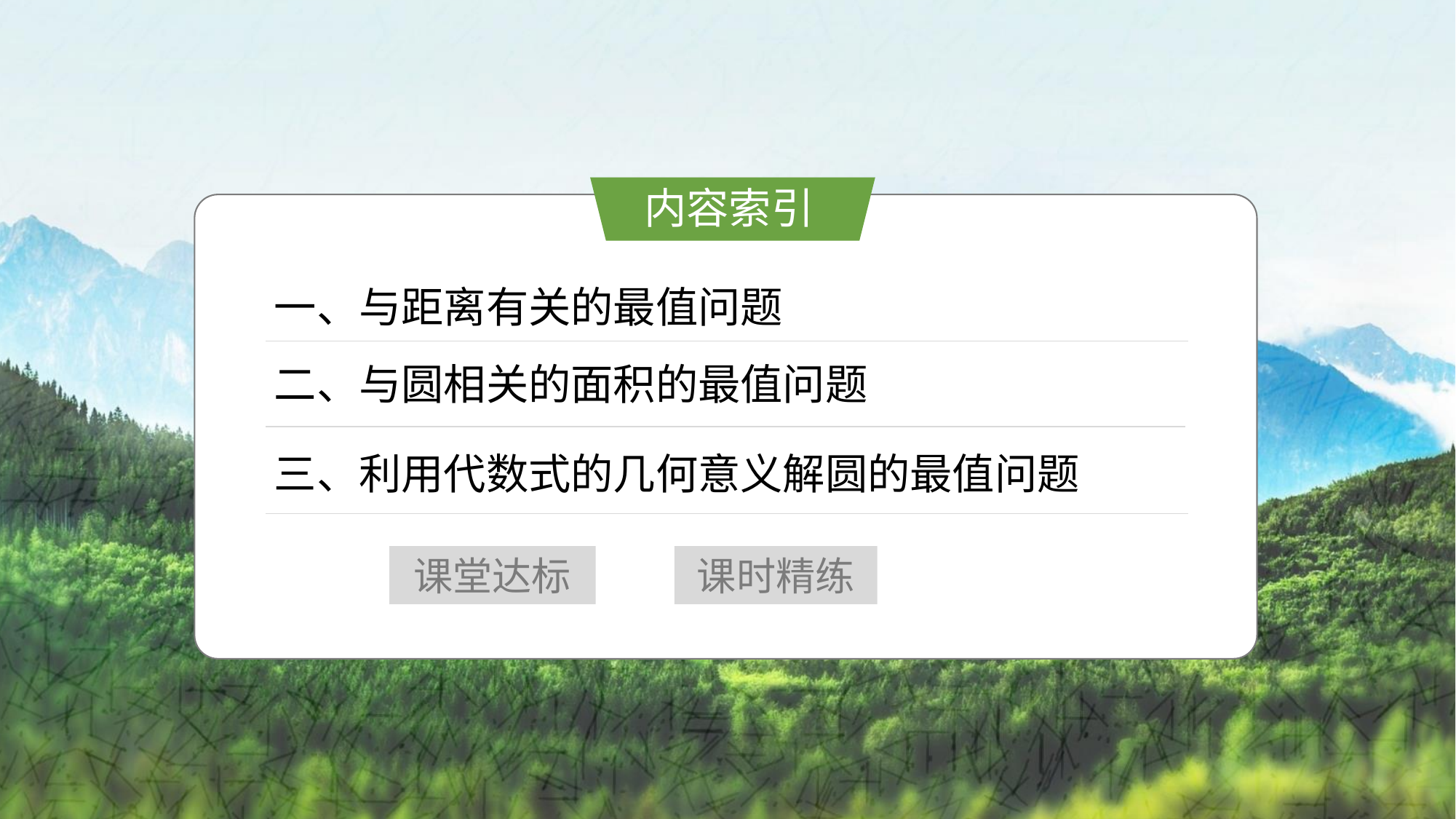

内容索引

一、与距离有关的最值问题
二、与圆相关的面积的最值问题

三、利用代数式的几何意义解圆的最值问题
课堂达标
课时精练